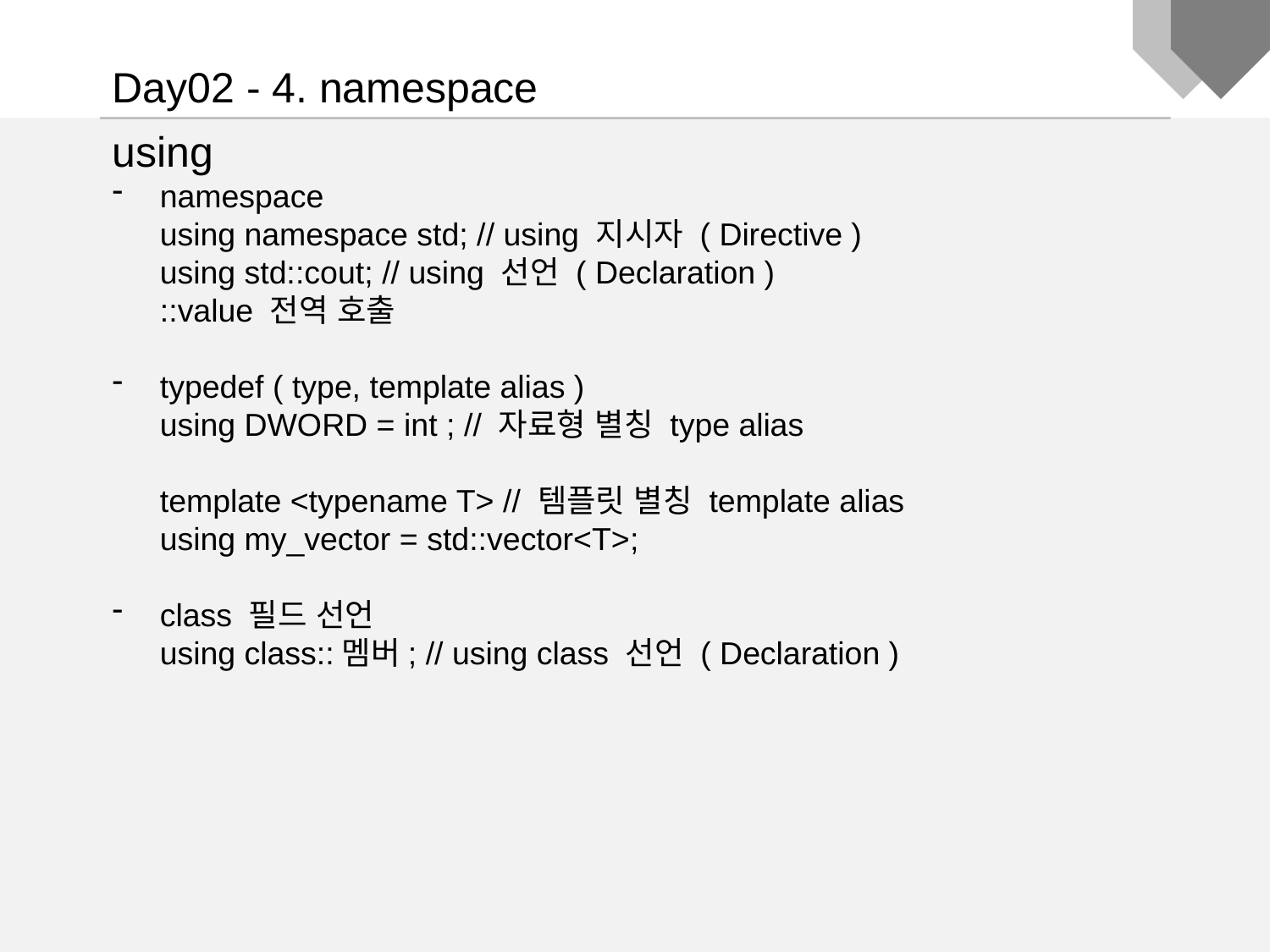

Day02 - 4. namespace
using
namespace
using namespace std; // using 지시자 ( Directive )
using std::cout; // using 선언 ( Declaration )
::value 전역 호출
typedef ( type, template alias )
using DWORD = int ; // 자료형 별칭 type alias
template <typename T> // 템플릿 별칭 template alias
using my_vector = std::vector<T>;
class 필드 선언
using class::멤버; // using class 선언 ( Declaration )